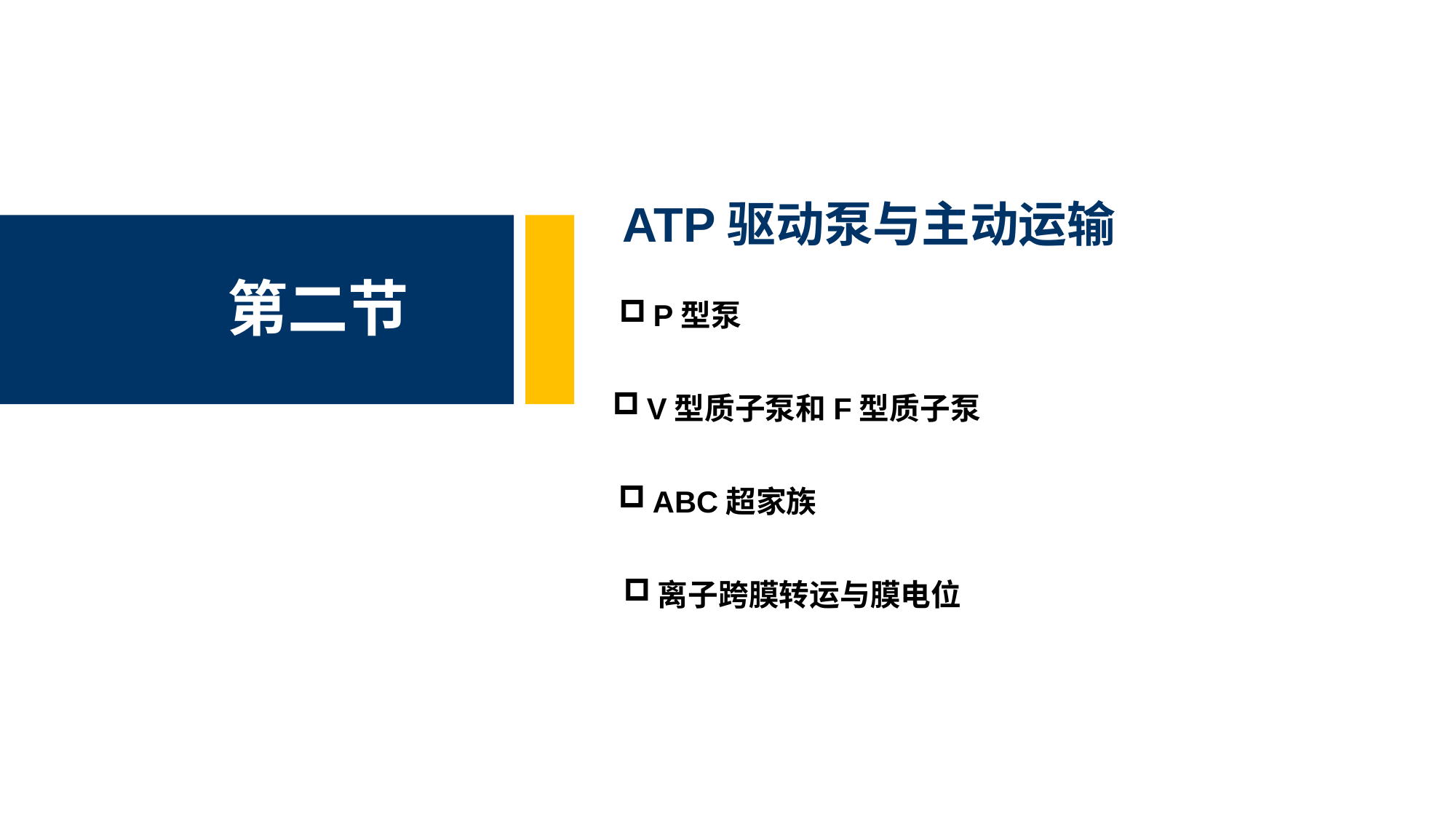

ATP驱动泵与主动运输

第二节
P型泵
V型质子泵和F型质子泵
ABC超家族
离子跨膜转运与膜电位